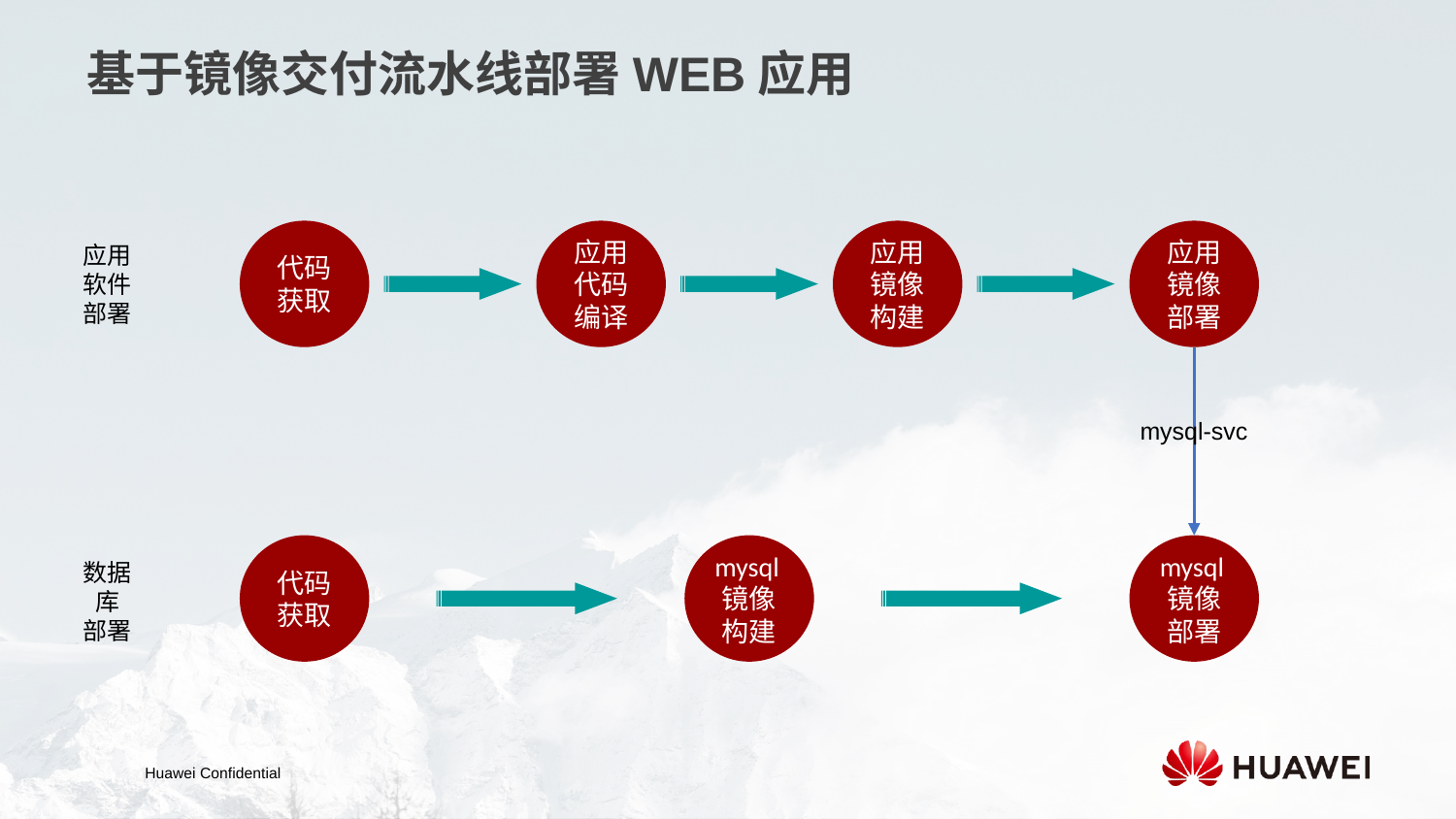

基于镜像交付流水线部署WEB应用
代码获取
应用代码编译
应用镜像构建
应用镜像部署
应用软件部署

mysql-svc
代码获取
mysql镜像构建
mysql镜像部署
数据库
部署